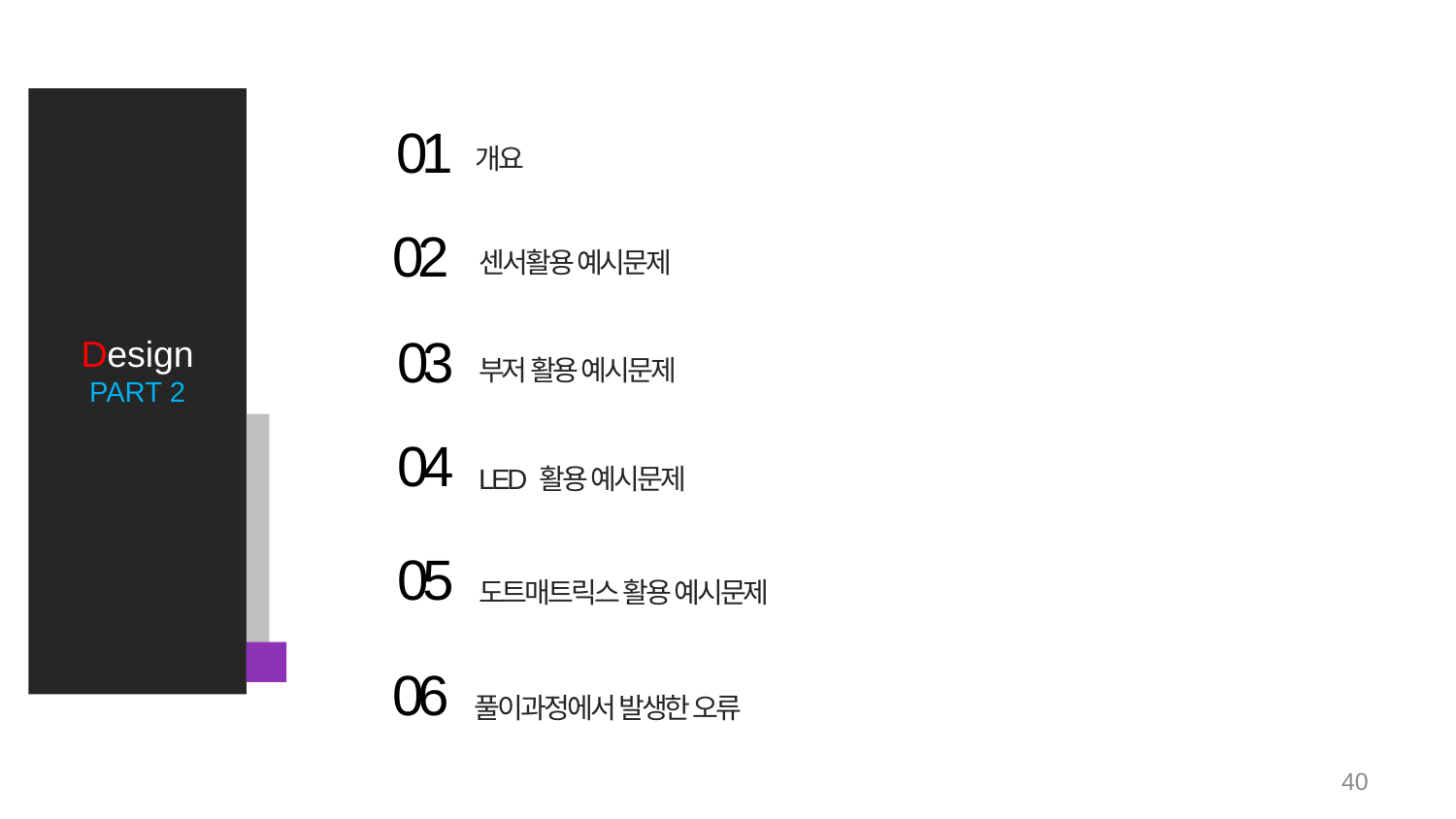

Design
PART 2

01
 개요
02
 센서활용 예시문제
03
부저 활용 예시문제

04
LED 활용 예시문제
05
도트매트릭스 활용 예시문제

06
풀이과정에서 발생한 오류
40